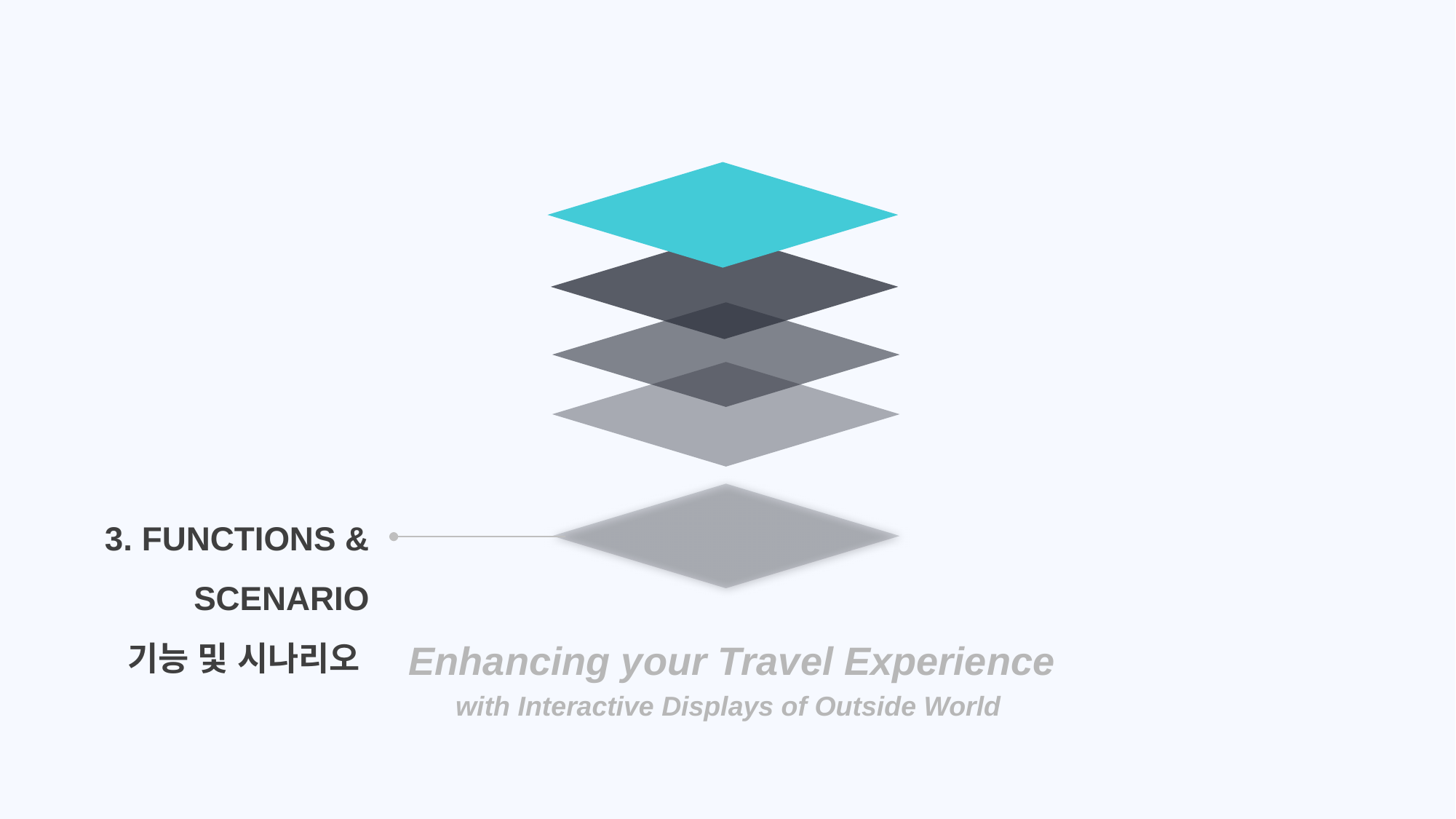

3. FUNCTIONS &
SCENARIO
기능 및 시나리오
Enhancing your Travel Experience
with Interactive Displays of Outside World